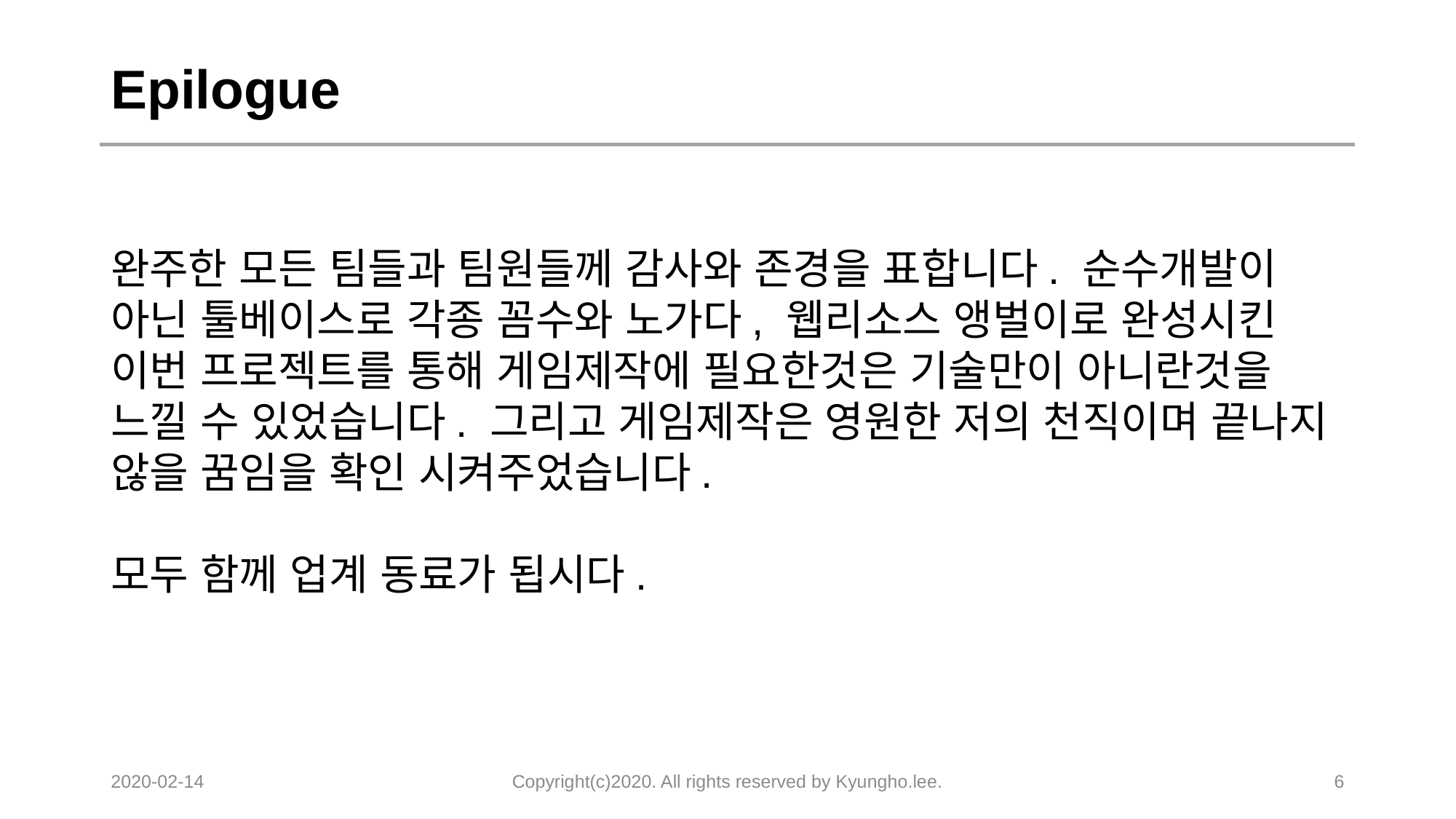

# Epilogue
완주한 모든 팀들과 팀원들께 감사와 존경을 표합니다. 순수개발이 아닌 툴베이스로 각종 꼼수와 노가다, 웹리소스 앵벌이로 완성시킨 이번 프로젝트를 통해 게임제작에 필요한것은 기술만이 아니란것을 느낄 수 있었습니다. 그리고 게임제작은 영원한 저의 천직이며 끝나지 않을 꿈임을 확인 시켜주었습니다.

모두 함께 업계 동료가 됩시다.
2020-02-14
Copyright(c)2020. All rights reserved by Kyungho.lee.
6